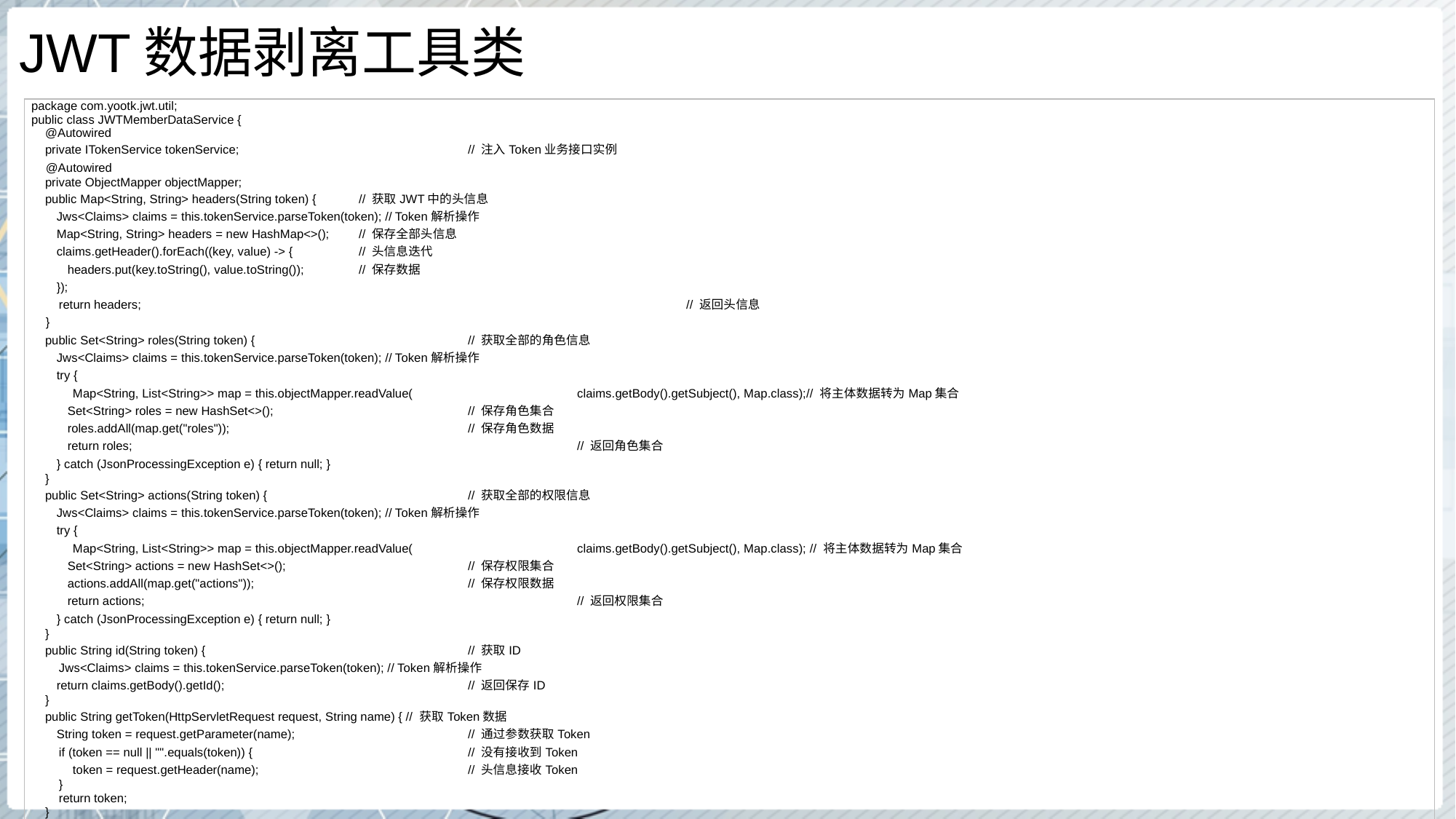

# JWT数据剥离工具类
| package com.yootk.jwt.util; public class JWTMemberDataService { @Autowired private ITokenService tokenService; // 注入Token业务接口实例 @Autowired private ObjectMapper objectMapper; public Map<String, String> headers(String token) { // 获取JWT中的头信息 Jws<Claims> claims = this.tokenService.parseToken(token); // Token解析操作 Map<String, String> headers = new HashMap<>(); // 保存全部头信息 claims.getHeader().forEach((key, value) -> { // 头信息迭代 headers.put(key.toString(), value.toString()); // 保存数据 }); return headers; // 返回头信息 } public Set<String> roles(String token) { // 获取全部的角色信息 Jws<Claims> claims = this.tokenService.parseToken(token); // Token解析操作 try { Map<String, List<String>> map = this.objectMapper.readValue( claims.getBody().getSubject(), Map.class);// 将主体数据转为Map集合 Set<String> roles = new HashSet<>(); // 保存角色集合 roles.addAll(map.get("roles")); // 保存角色数据 return roles; // 返回角色集合 } catch (JsonProcessingException e) { return null; } } public Set<String> actions(String token) { // 获取全部的权限信息 Jws<Claims> claims = this.tokenService.parseToken(token); // Token解析操作 try { Map<String, List<String>> map = this.objectMapper.readValue( claims.getBody().getSubject(), Map.class); // 将主体数据转为Map集合 Set<String> actions = new HashSet<>(); // 保存权限集合 actions.addAll(map.get("actions")); // 保存权限数据 return actions; // 返回权限集合 } catch (JsonProcessingException e) { return null; } } public String id(String token) { // 获取ID Jws<Claims> claims = this.tokenService.parseToken(token); // Token解析操作 return claims.getBody().getId(); // 返回保存ID } public String getToken(HttpServletRequest request, String name) { // 获取Token数据 String token = request.getParameter(name); // 通过参数获取Token if (token == null || "".equals(token)) { // 没有接收到Token token = request.getHeader(name); // 头信息接收Token } return token; } } |
| --- |